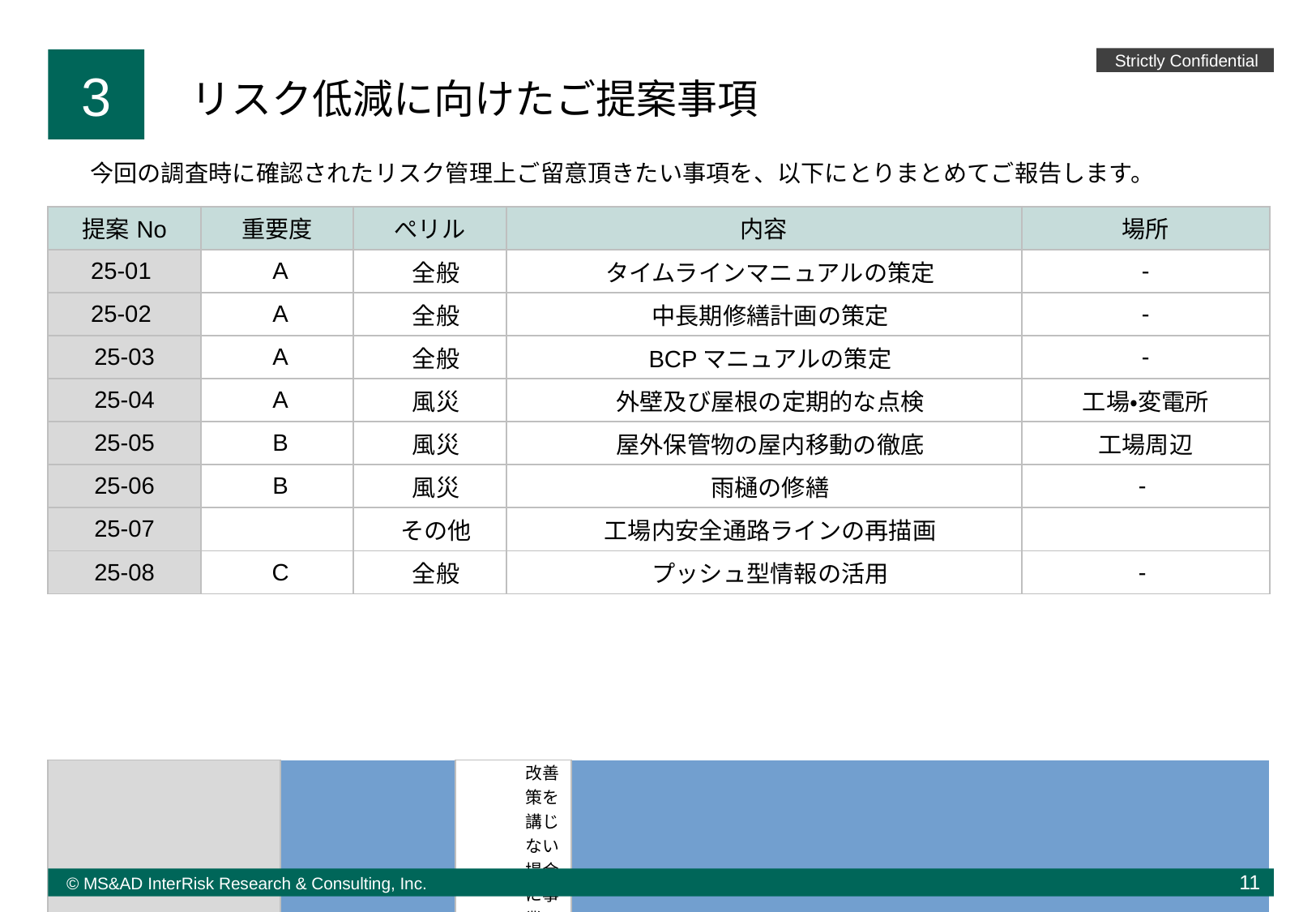

Strictly Confidential
3
リスク低減に向けたご提案事項
　今回の調査時に確認されたリスク管理上ご留意頂きたい事項を、以下にとりまとめてご報告します。
| 提案No | 重要度 | ぺリル | 内容 | 場所 |
| --- | --- | --- | --- | --- |
| 25-01 | A | 全般 | タイムラインマニュアルの策定 | - |
| 25-02 | A | 全般 | 中長期修繕計画の策定 | - |
| 25-03 | A | 全般 | BCPマニュアルの策定 | - |
| 25-04 | A | 風災 | 外壁及び屋根の定期的な点検 | 工場・変電所 |
| 25-05 | B | 風災 | 屋外保管物の屋内移動の徹底 | 工場周辺 |
| 25-06 | B | 風災 | 雨樋の修繕 | - |
| 25-07 |  | その他 | 工場内安全通路ラインの再描画 |  |
| 25-08 | C | 全般 | プッシュ型情報の活用 | - |
| 提案事項の 重要度指標 |  |  |  | A： | 改善策を講じない場合に事業への影響が大きい、または人命や事業所資産の危険が大きいと考えられる事項 |  |  |  |  |  |  |  |  |  |  |  |  |  |  |  |
| --- | --- | --- | --- | --- | --- | --- | --- | --- | --- | --- | --- | --- | --- | --- | --- | --- | --- | --- | --- | --- |
|  |  |  |  | B： | 改善策を講じない場合に事業への影響がある、または人命や事業所資産の危険が少なくないと考えられる事項 |  |  |  |  |  |  |  |  |  |  |  |  |  |  |  |
|  |  |  |  | C： | その他、リスク管理上、改善することが望まれるもの |  |  |  |  |  |  |  |  |  |  |  |  |  |  |  |
11
© MS&AD InterRisk Research & Consulting, Inc.